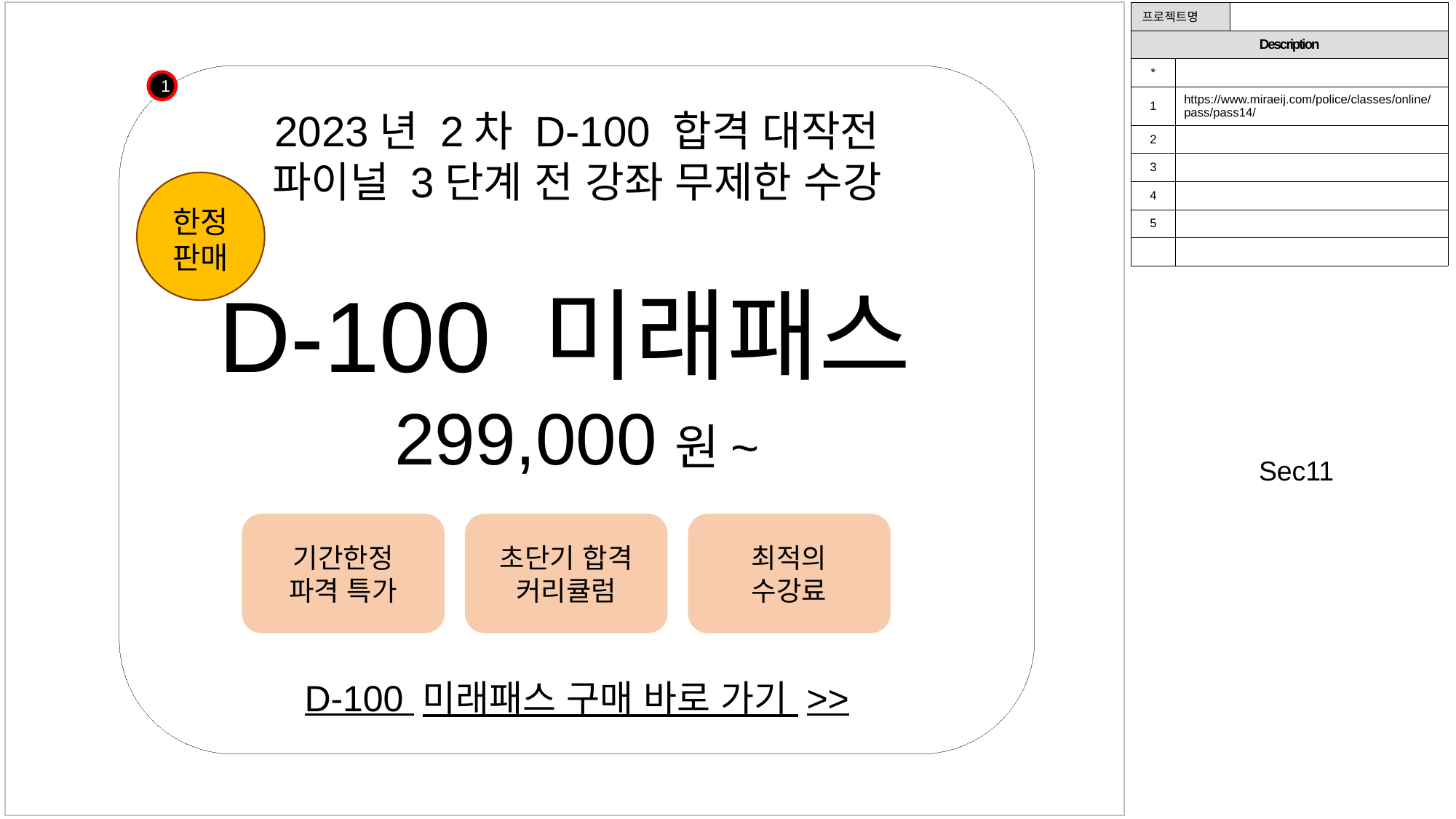

| 프로젝트명 |  |  |
| --- | --- | --- |
| Description |  |  |
| \* |  |  |
| 1 | https://www.miraeij.com/police/classes/online/pass/pass14/ |  |
| 2 |  |  |
| 3 |  |  |
| 4 |  |  |
| 5 |  |  |
|  |  |  |
2023년 2차 D-100 합격 대작전
파이널 3단계 전 강좌 무제한 수강

D-100 미래패스299,000원~
1

한정
판매
Sec11
최적의
수강료
기간한정
파격 특가
초단기 합격
커리큘럼
D-100 미래패스 구매 바로 가기 >>